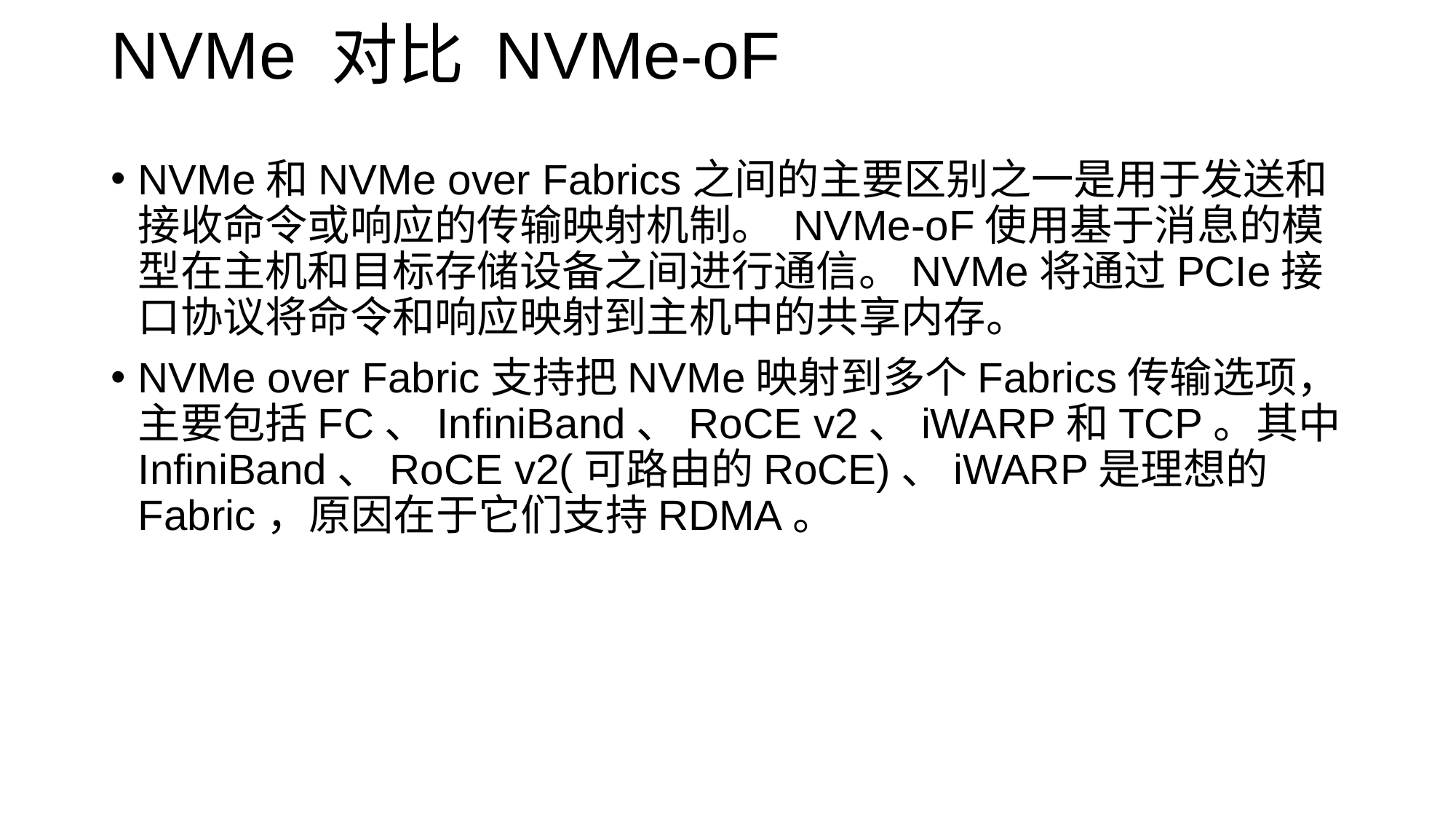

# NVMe 对比 NVMe-oF
NVMe和NVMe over Fabrics之间的主要区别之一是用于发送和接收命令或响应的传输映射机制。 NVMe-oF使用基于消息的模型在主机和目标存储设备之间进行通信。NVMe将通过PCIe接口协议将命令和响应映射到主机中的共享内存。
NVMe over Fabric支持把NVMe映射到多个Fabrics传输选项，主要包括FC、InfiniBand、RoCE v2、iWARP和TCP。其中InfiniBand、RoCE v2(可路由的RoCE)、iWARP是理想的Fabric，原因在于它们支持RDMA。